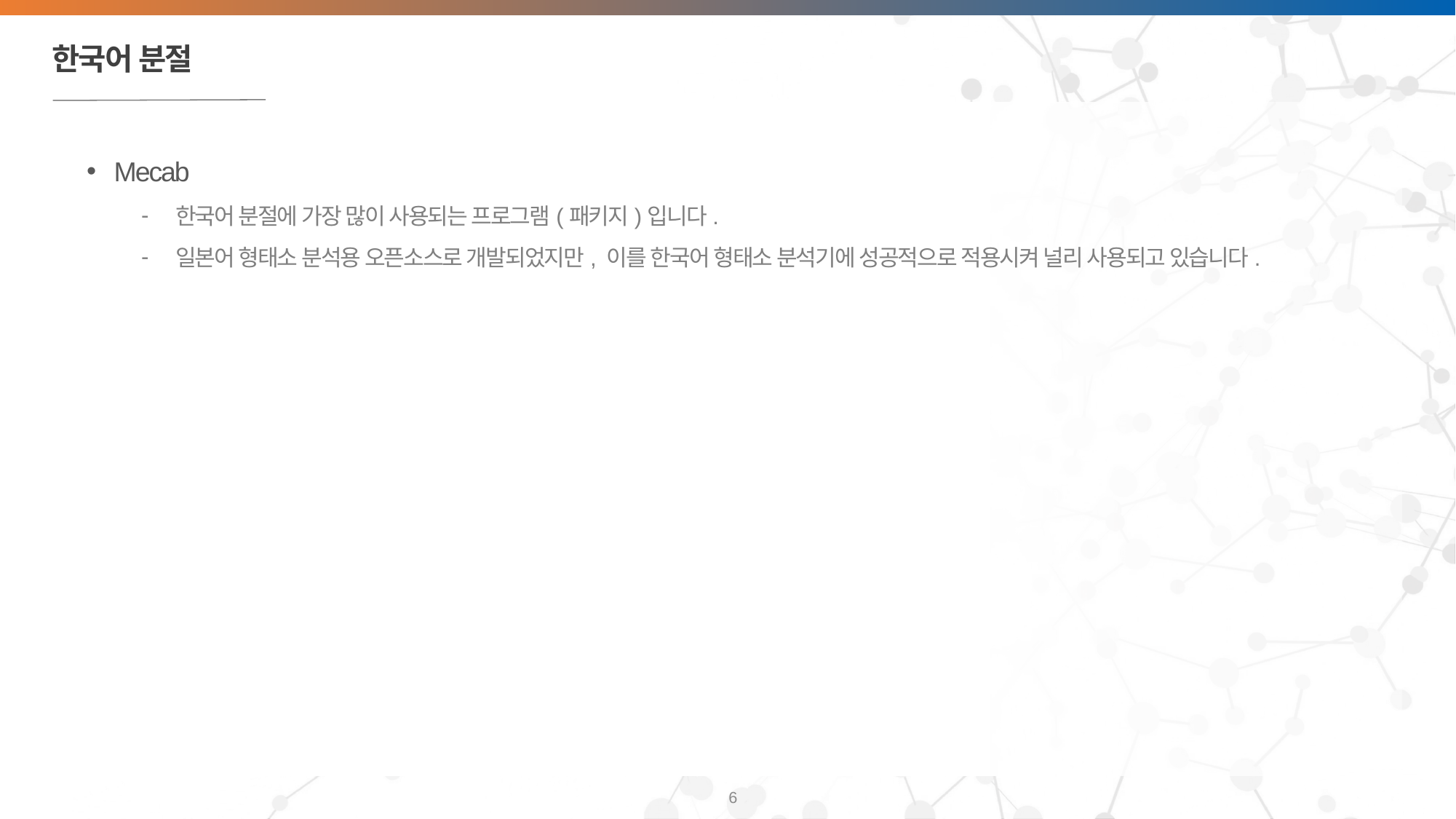

# 한국어 분절

Mecab
한국어 분절에 가장 많이 사용되는 프로그램(패키지)입니다.
일본어 형태소 분석용 오픈소스로 개발되었지만, 이를 한국어 형태소 분석기에 성공적으로 적용시켜 널리 사용되고 있습니다.

6